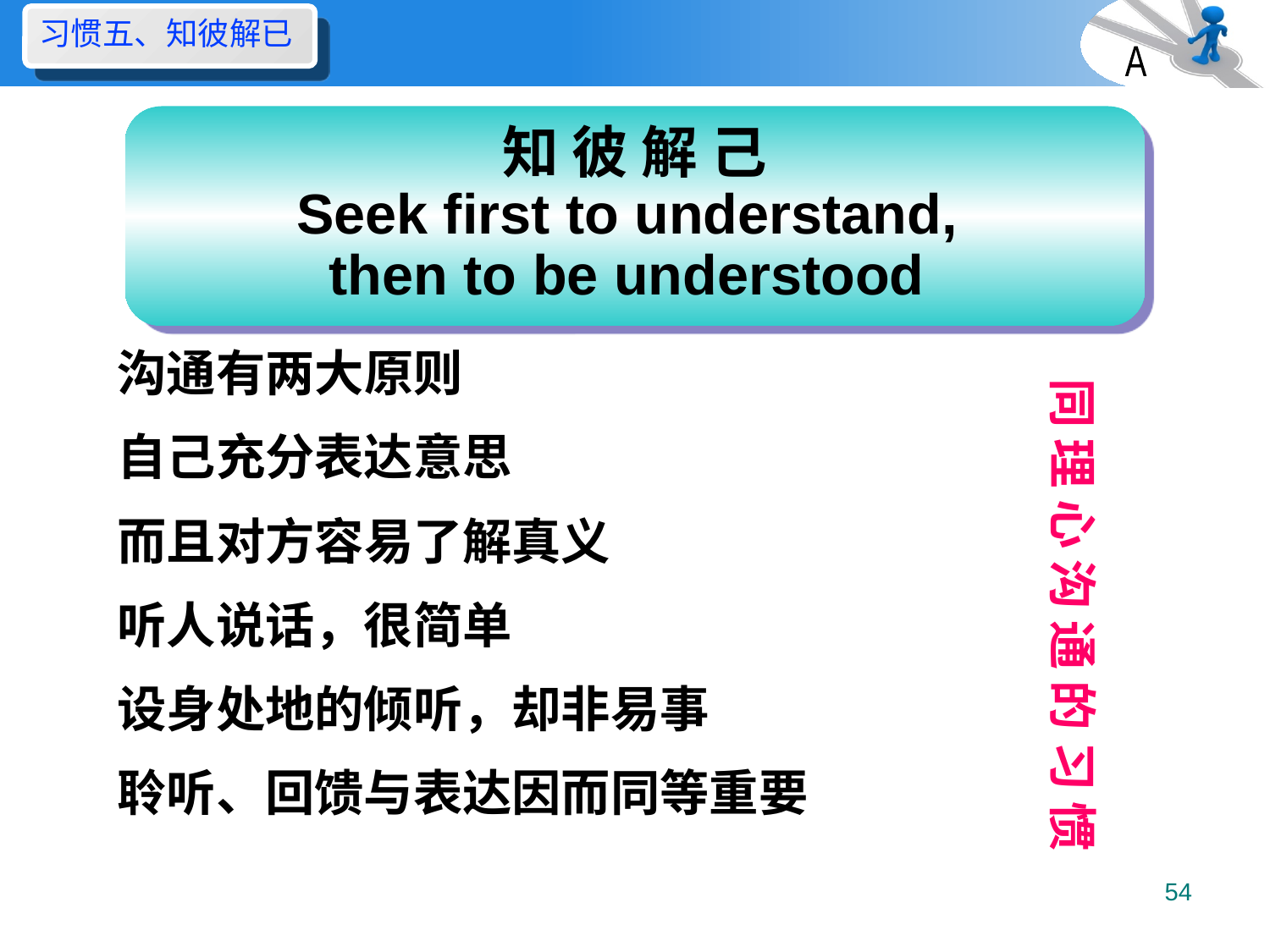

习惯五、知彼解已
A
知 彼 解 己
Seek first to understand,
then to be understood
沟通有两大原则
自己充分表达意思
而且对方容易了解真义
听人说话，很简单
设身处地的倾听，却非易事
聆听、回馈与表达因而同等重要
同 理 心 沟 通 的 习 惯
54